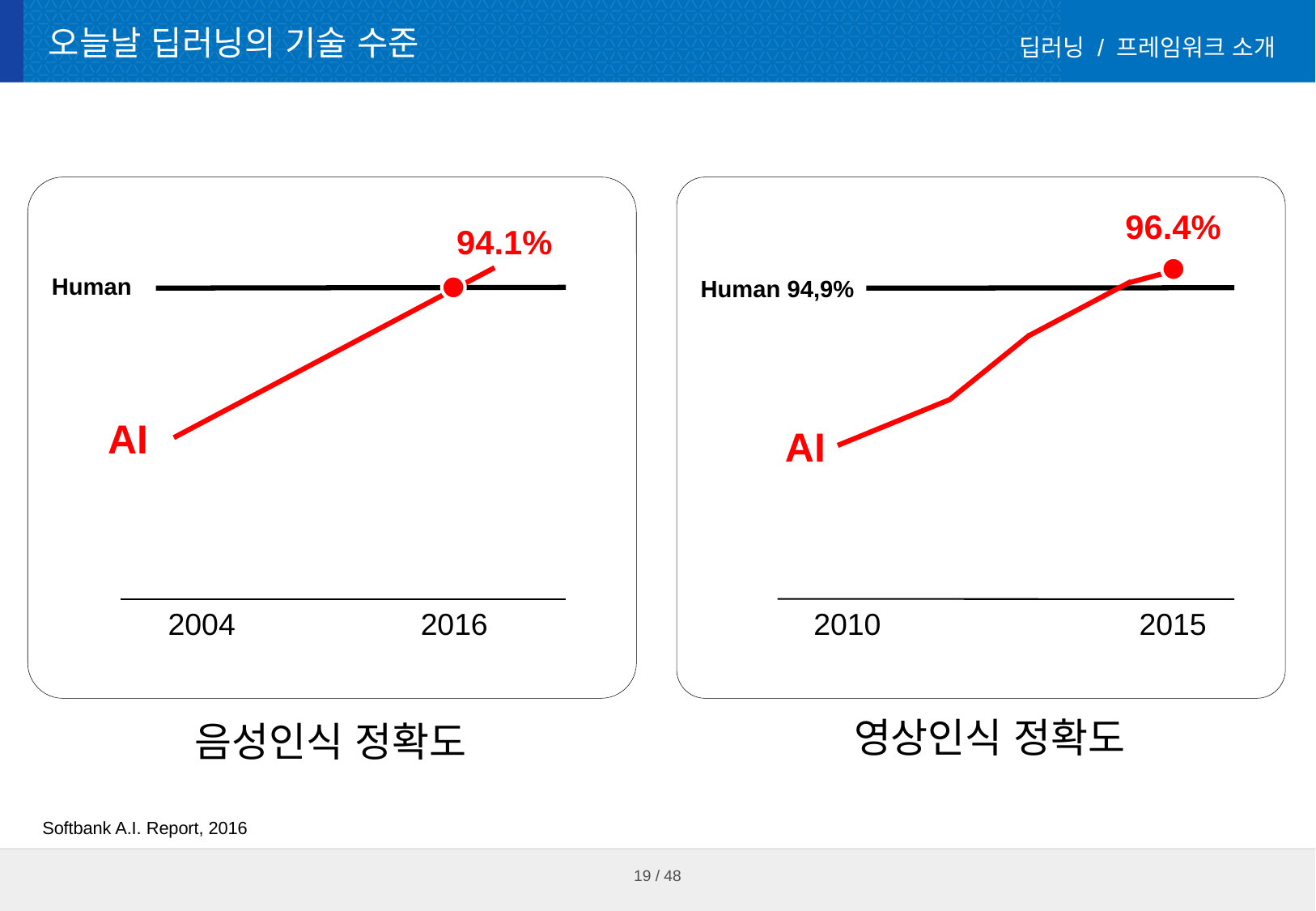

# 오늘날 딥러닝의 기술 수준
딥러닝 / 프레임워크 소개

96.4%
94.1%

Human
Human 94,9%

AI
AI
2004
2016
2010
2015
영상인식 정확도
음성인식 정확도
Softbank A.I. Report, 2016